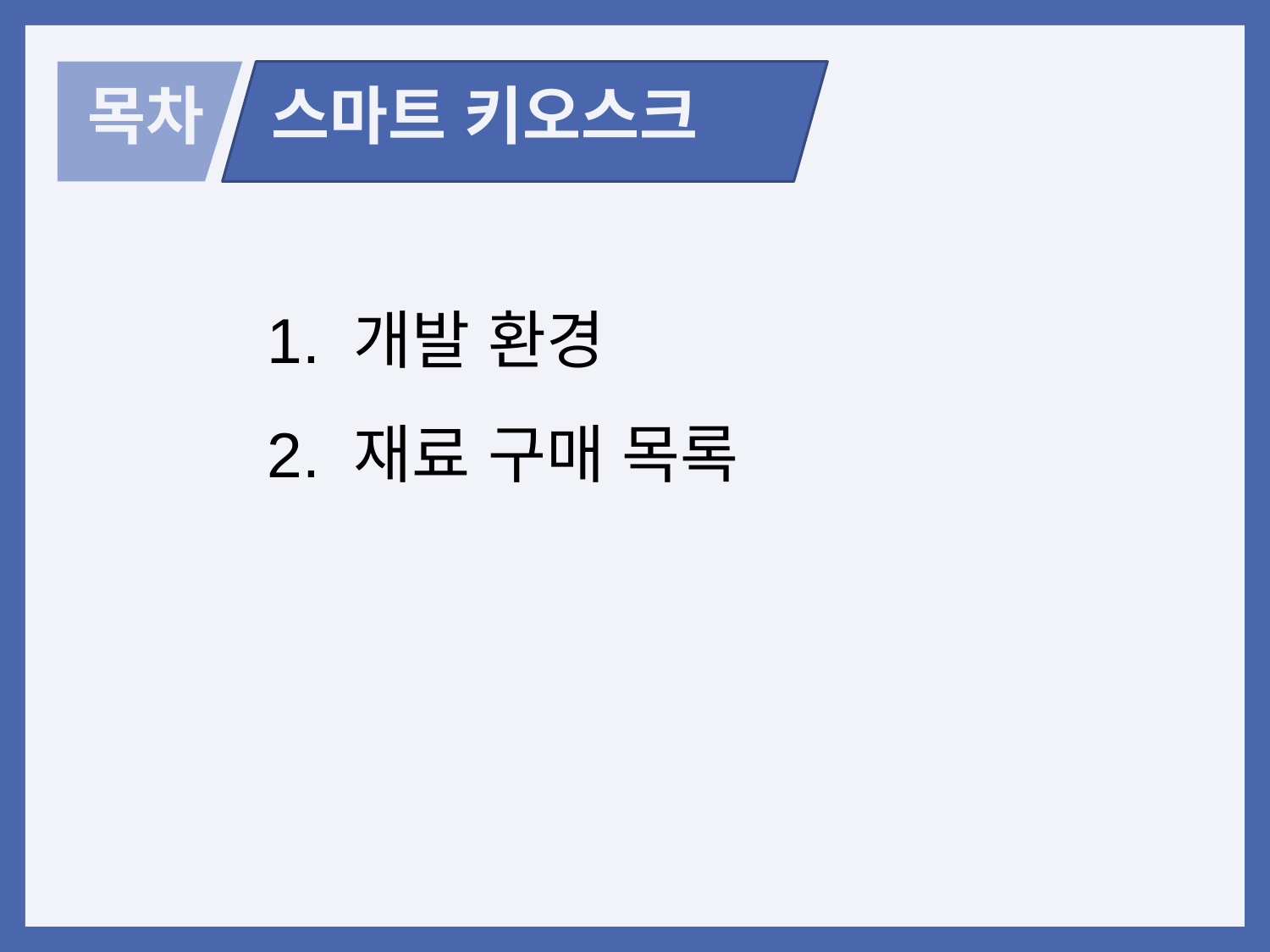

목차
스마트 키오스크
 개발 환경
 재료 구매 목록
 진행 상황
4. 개발 계획
5. Q & A